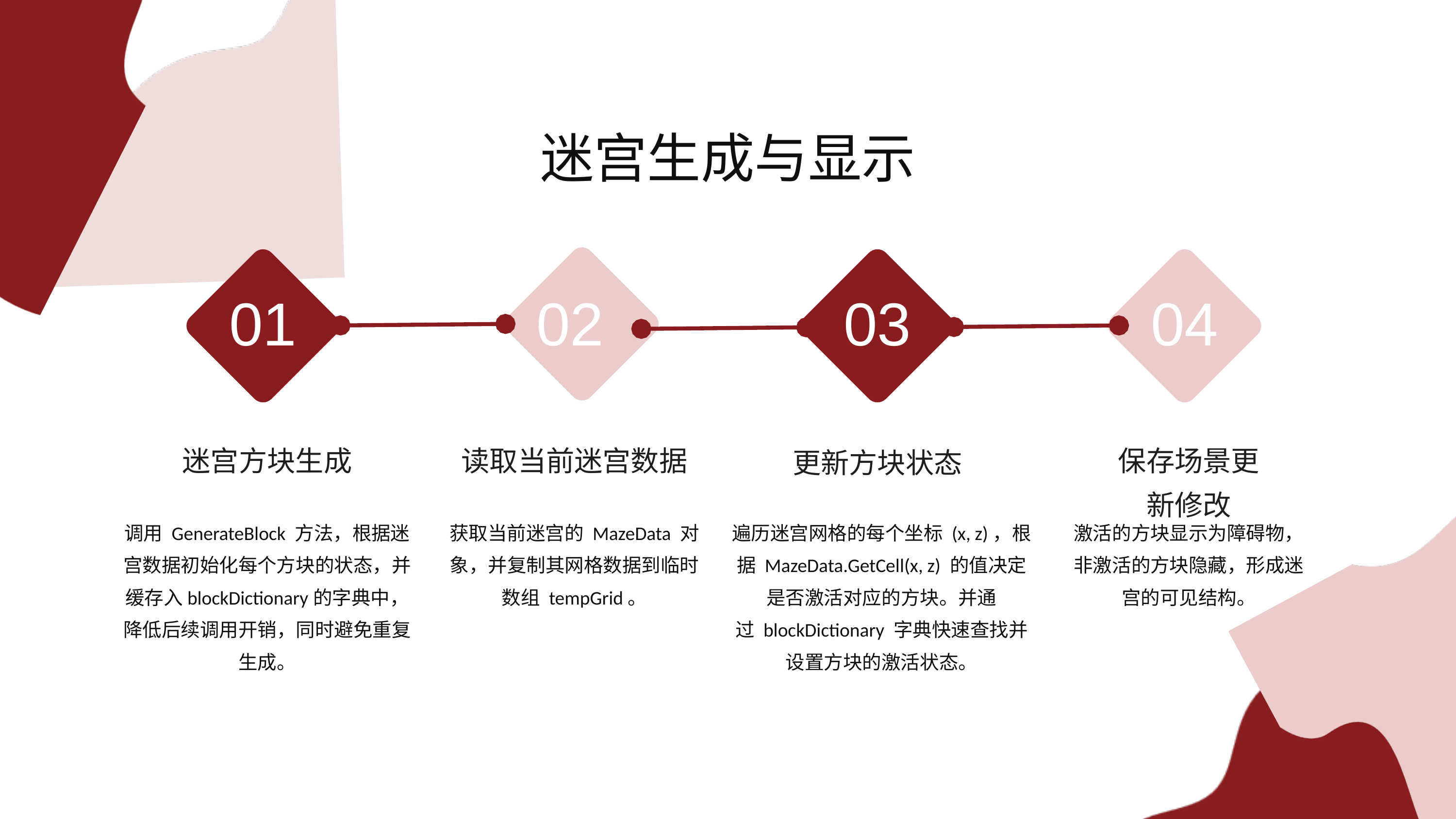

迷宫生成与显示

01
02
03
04

更新方块状态
迷宫方块生成
读取当前迷宫数据
保存场景更新修改
调用 GenerateBlock 方法，根据迷宫数据初始化每个方块的状态，并缓存入blockDictionary的字典中，降低后续调用开销，同时避免重复生成。
遍历迷宫网格的每个坐标 (x, z)，根据 MazeData.GetCell(x, z) 的值决定是否激活对应的方块。并通过 blockDictionary 字典快速查找并设置方块的激活状态。
激活的方块显示为障碍物，非激活的方块隐藏，形成迷宫的可见结构。
获取当前迷宫的 MazeData 对象，并复制其网格数据到临时数组 tempGrid。